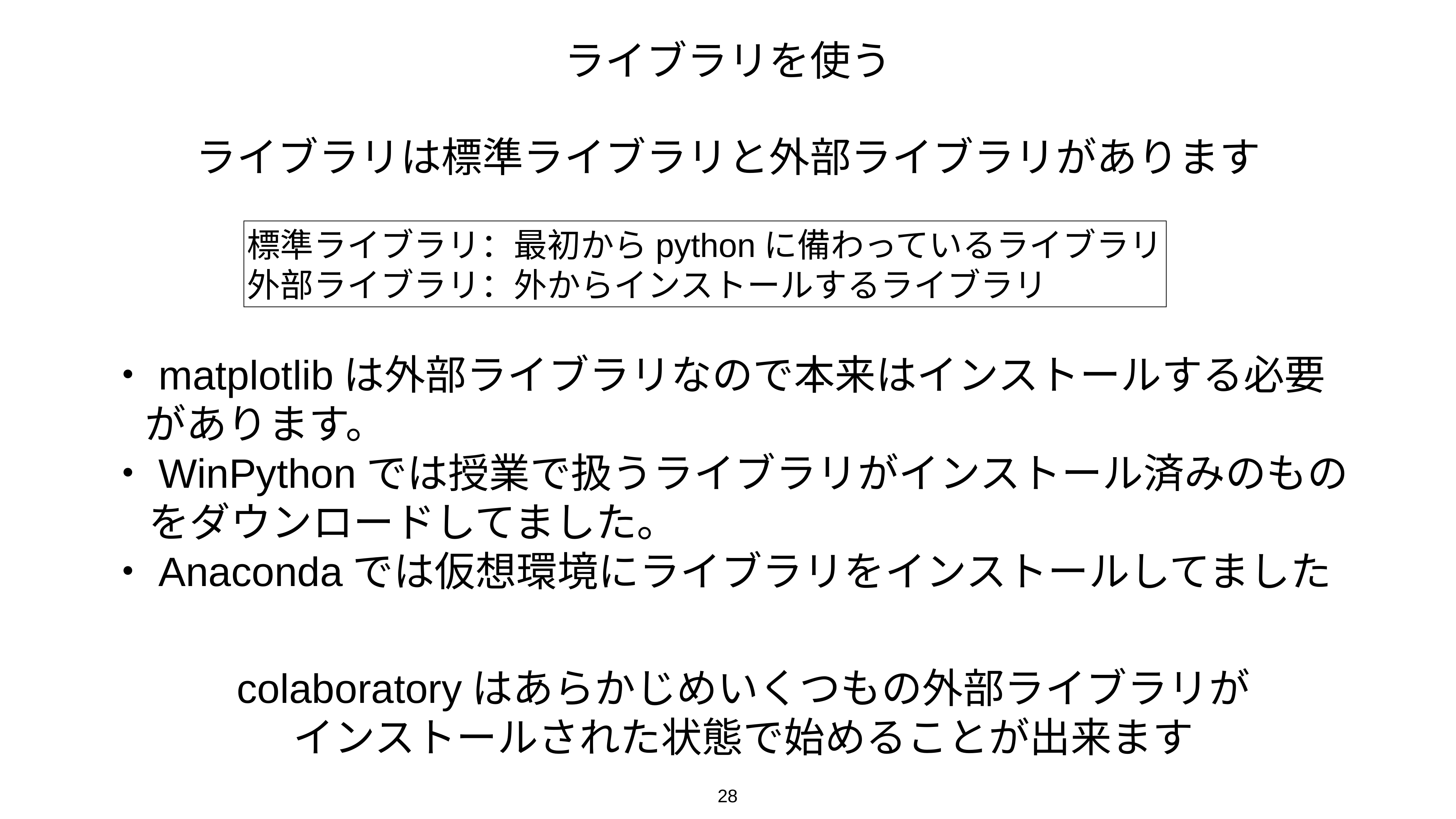

ライブラリを使う
ライブラリは標準ライブラリと外部ライブラリがあります
標準ライブラリ：最初からpythonに備わっているライブラリ
外部ライブラリ：外からインストールするライブラリ
・matplotlibは外部ライブラリなので本来はインストールする必要
   があります。
・WinPythonでは授業で扱うライブラリがインストール済みのもの
　をダウンロードしてました。
・Anacondaでは仮想環境にライブラリをインストールしてました
colaboratoryはあらかじめいくつもの外部ライブラリが
インストールされた状態で始めることが出来ます
28